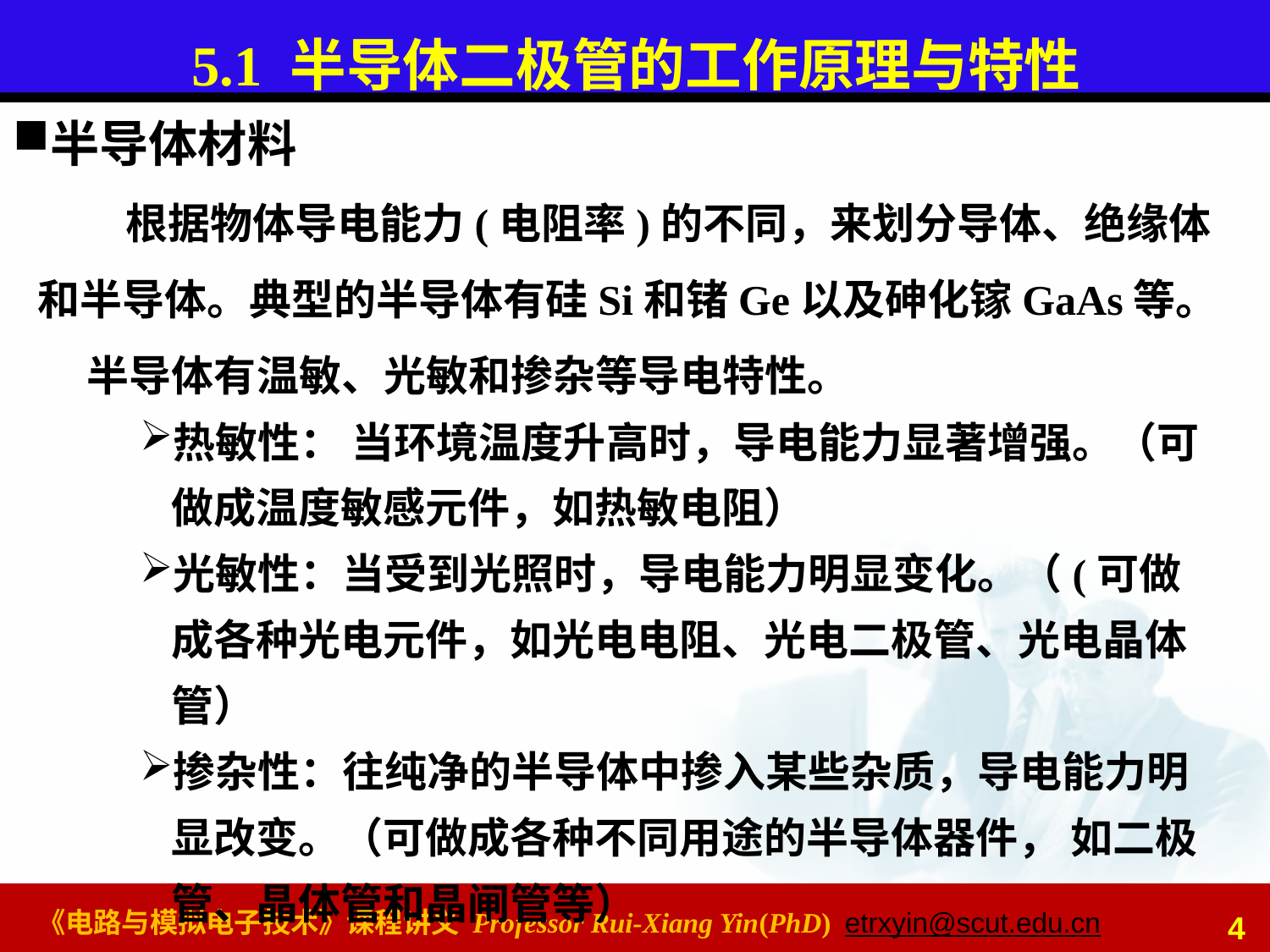

# 5.1 半导体二极管的工作原理与特性
半导体材料
   根据物体导电能力(电阻率)的不同，来划分导体、绝缘体和半导体。典型的半导体有硅Si和锗Ge以及砷化镓GaAs等。
半导体有温敏、光敏和掺杂等导电特性。
热敏性： 当环境温度升高时，导电能力显著增强。（可做成温度敏感元件，如热敏电阻）
光敏性：当受到光照时，导电能力明显变化。（(可做成各种光电元件，如光电电阻、光电二极管、光电晶体管）
掺杂性：往纯净的半导体中掺入某些杂质，导电能力明显改变。（可做成各种不同用途的半导体器件， 如二极管、晶体管和晶闸管等）
4